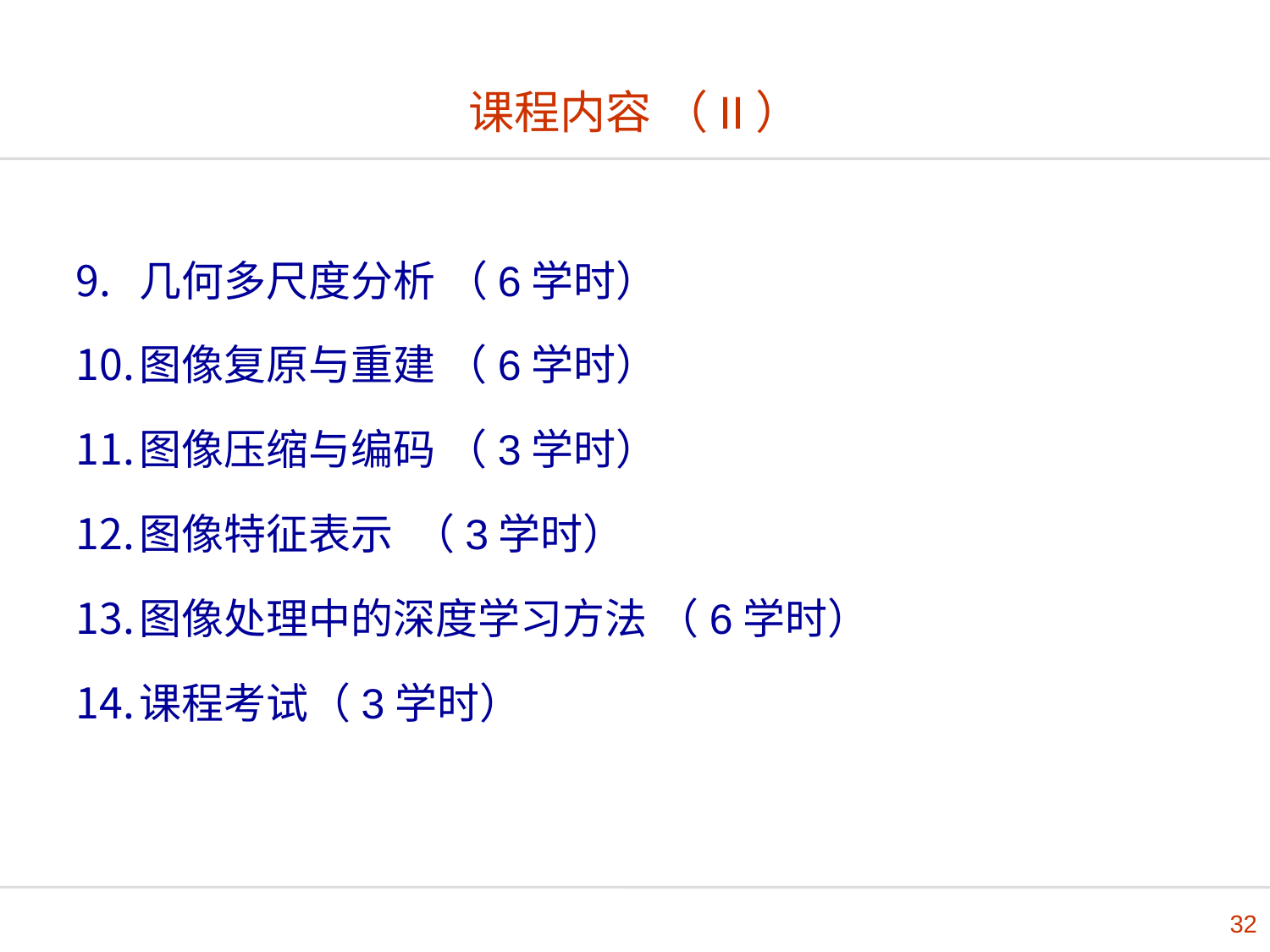

# 课程内容 （II）
几何多尺度分析 （6学时）
图像复原与重建 （6学时）
图像压缩与编码 （3学时）
图像特征表示  （3学时）
图像处理中的深度学习方法 （6学时）
课程考试（3学时）

32